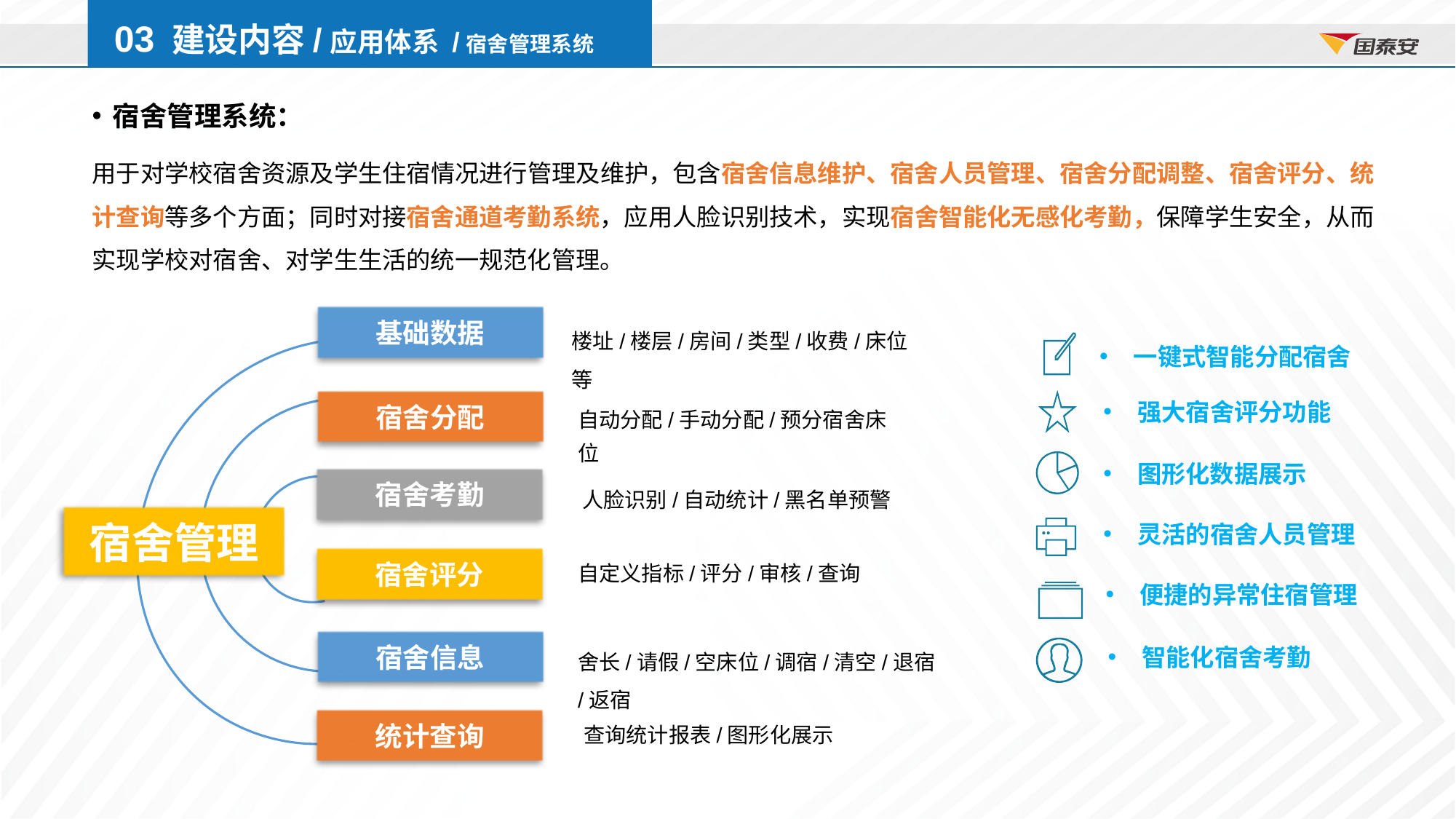

03 建设内容/应用体系 /宿舍管理系统
宿舍管理系统：
用于对学校宿舍资源及学生住宿情况进行管理及维护，包含宿舍信息维护、宿舍人员管理、宿舍分配调整、宿舍评分、统计查询等多个方面；同时对接宿舍通道考勤系统，应用人脸识别技术，实现宿舍智能化无感化考勤，保障学生安全，从而实现学校对宿舍、对学生生活的统一规范化管理。
基础数据
宿舍分配
宿舍考勤
宿舍评分
宿舍信息
统计查询
楼址/楼层/房间/类型/收费/床位等

一键式智能分配宿舍

强大宿舍评分功能
自动分配/手动分配/预分宿舍床位

图形化数据展示
人脸识别/自动统计/黑名单预警

宿舍管理
灵活的宿舍人员管理

自定义指标/评分/审核/查询
便捷的异常住宿管理

舍长/请假/空床位/调宿/清空/退宿/返宿
智能化宿舍考勤

查询统计报表/图形化展示